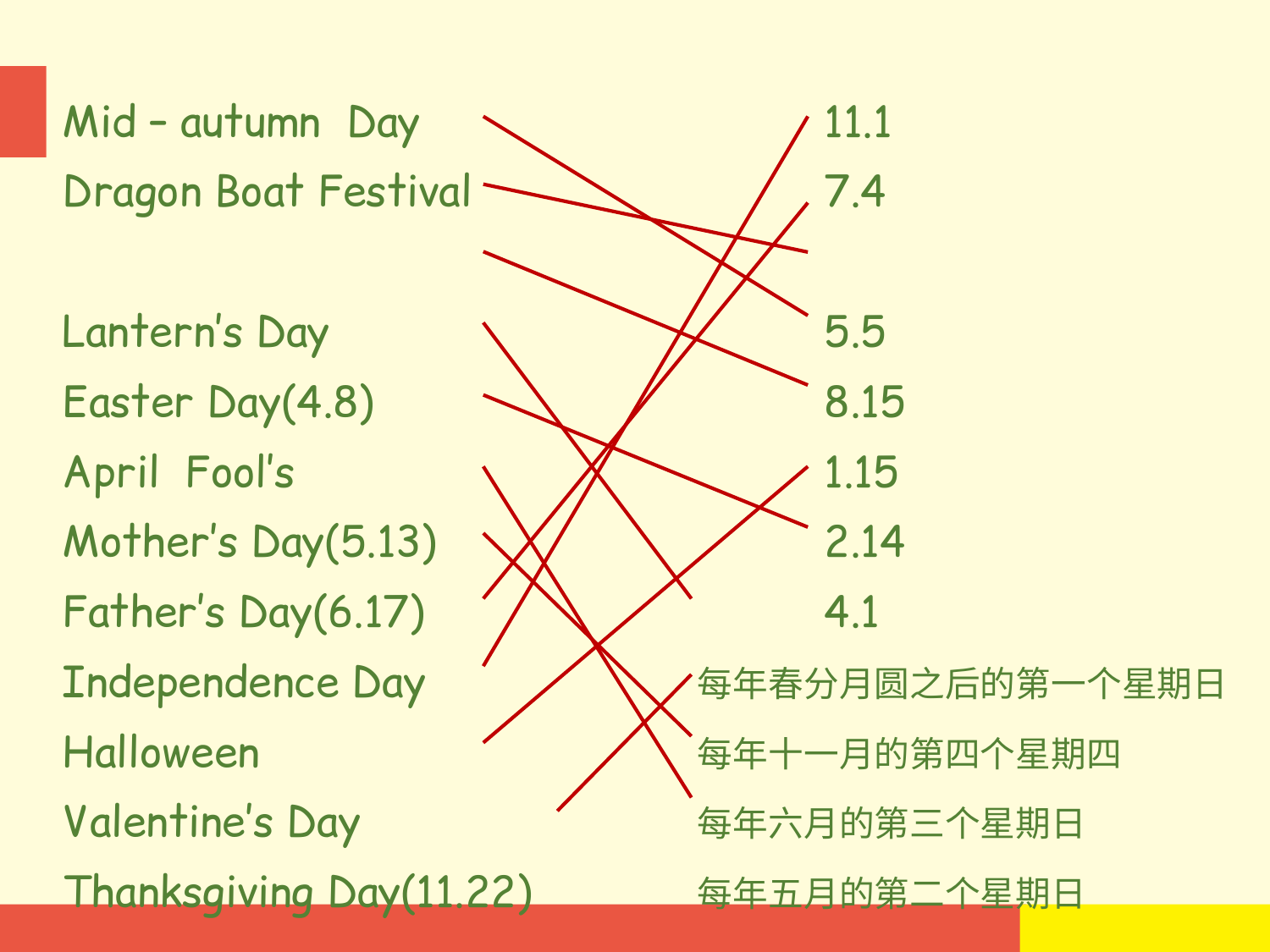

Mid – autumn  Day                           	11.1
Dragon Boat Festival                          	7.4
Lantern’s Day                                      	5.5
Easter Day(4.8)                                 	8.15
April  Fool’s                                        	1.15
Mother’s Day(5.13)                              	2.14
Father’s Day(6.17)                            	4.1
Independence Day                	每年春分月圆之后的第一个星期日
Halloween                                 	每年十一月的第四个星期四
Valentine’s Day        		每年六月的第三个星期日
Thanksgiving Day(11.22)            	每年五月的第二个星期日